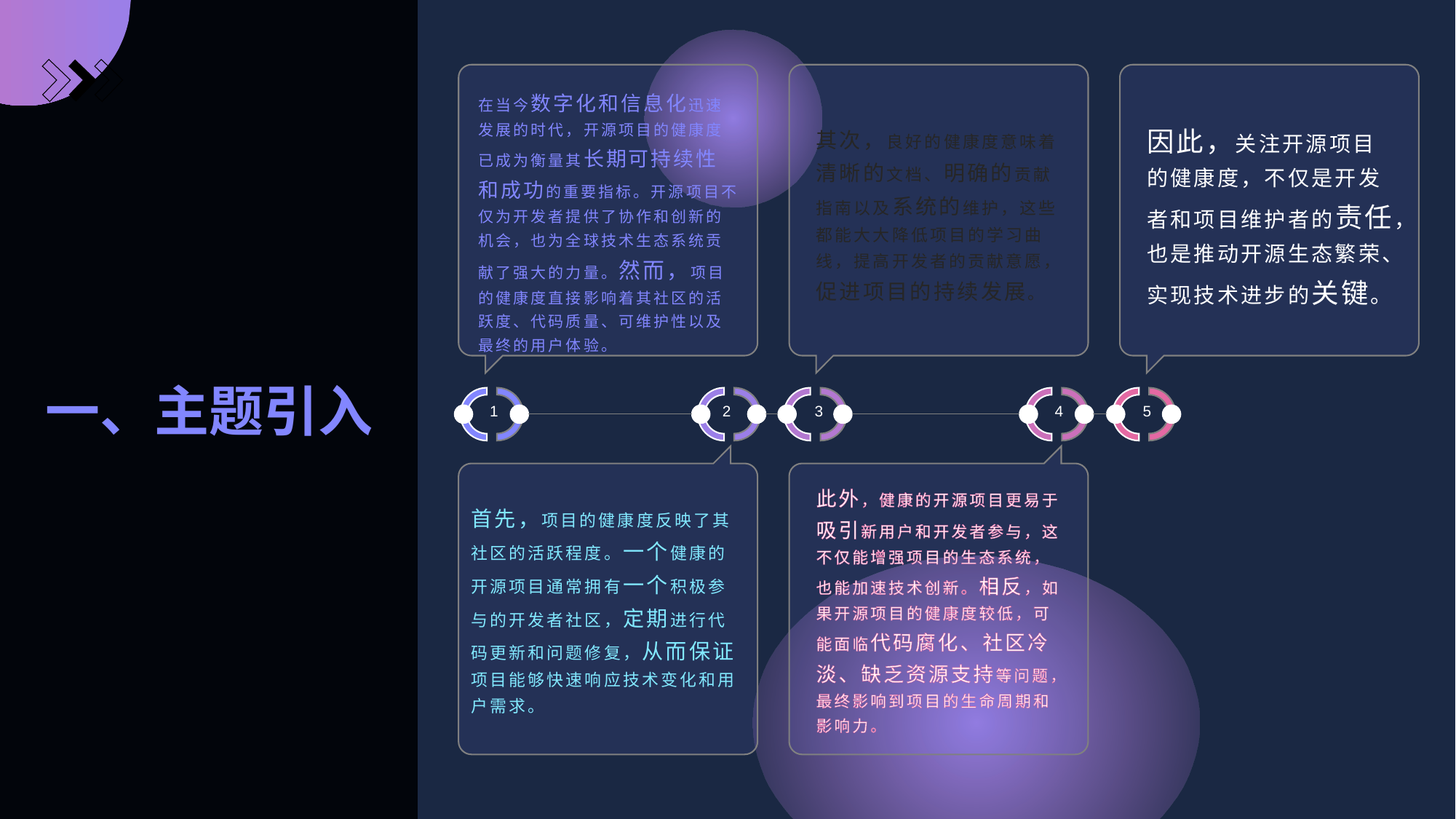

一、主题引入

在当今数字化和信息化迅速发展的时代，开源项目的健康度已成为衡量其长期可持续性和成功的重要指标。开源项目不仅为开发者提供了协作和创新的机会，也为全球技术生态系统贡献了强大的力量。然而，项目的健康度直接影响着其社区的活跃度、代码质量、可维护性以及最终的用户体验。
其次，良好的健康度意味着清晰的文档、明确的贡献指南以及系统的维护，这些都能大大降低项目的学习曲线，提高开发者的贡献意愿，促进项目的持续发展。
因此，关注开源项目的健康度，不仅是开发者和项目维护者的责任，也是推动开源生态繁荣、实现技术进步的关键。

5
1
2
3
4

此外，健康的开源项目更易于吸引新用户和开发者参与，这不仅能增强项目的生态系统，也能加速技术创新。相反，如果开源项目的健康度较低，可能面临代码腐化、社区冷淡、缺乏资源支持等问题，最终影响到项目的生命周期和影响力。
首先，项目的健康度反映了其社区的活跃程度。一个健康的开源项目通常拥有一个积极参与的开发者社区，定期进行代码更新和问题修复，从而保证项目能够快速响应技术变化和用户需求。